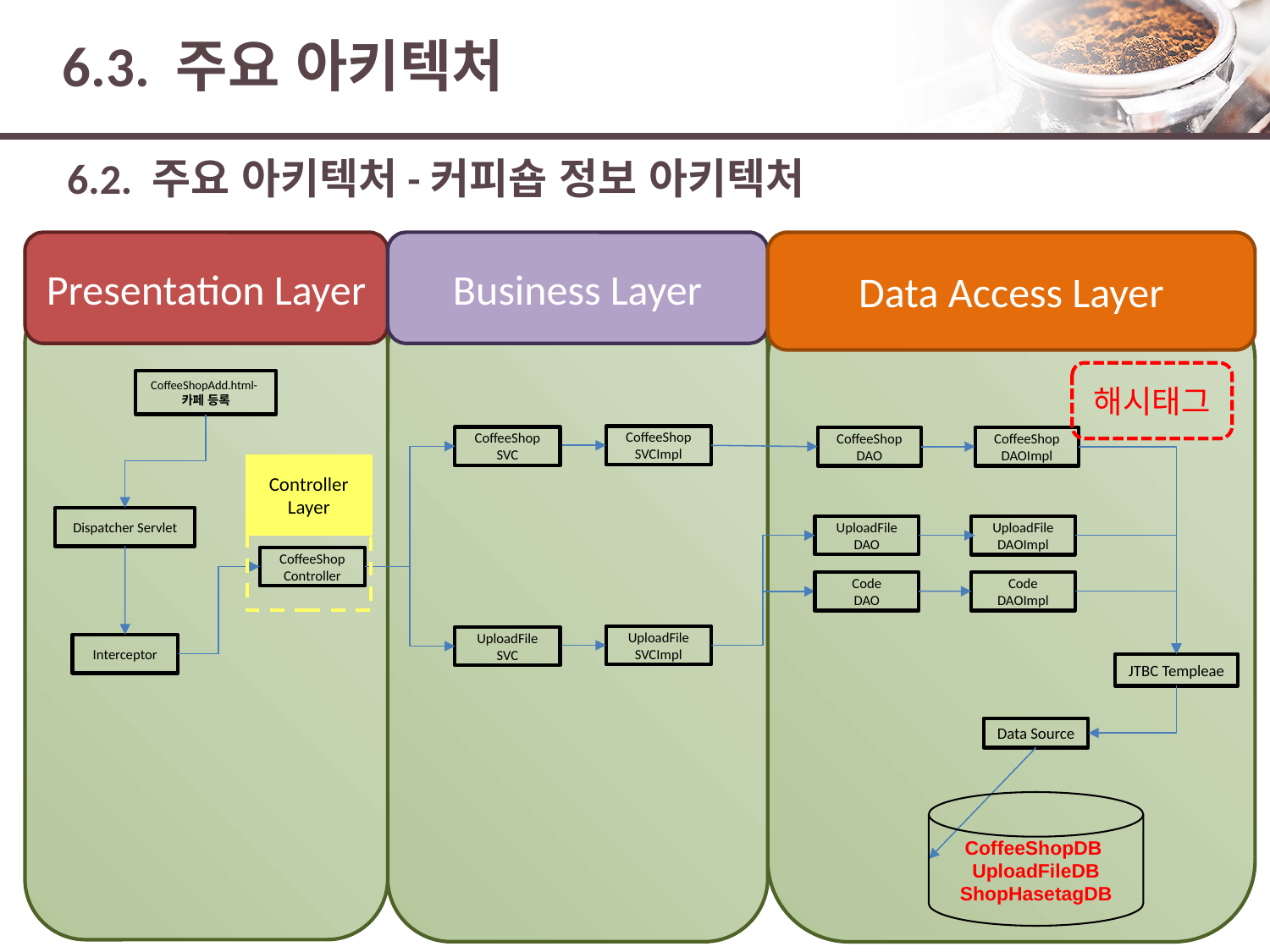

# 6.3. 주요 아키텍처
6.2. 주요 아키텍처-커피숍 정보 아키텍처
Presentation Layer
Business Layer
Data Access Layer

해시태그
CoffeeShopAdd.html-카페 등록
CoffeeShop SVCImpl
CoffeeShop SVC
CoffeeShop DAO
CoffeeShop DAOImpl
Controller Layer
Dispatcher Servlet
UploadFile DAO
UploadFile DAOImpl

CoffeeShop Controller
Code
DAOImpl
Code
DAO
UploadFile SVCImpl
UploadFile SVC
Interceptor
JTBC Templeae
Data Source
CoffeeShopDB
UploadFileDB
ShopHasetagDB